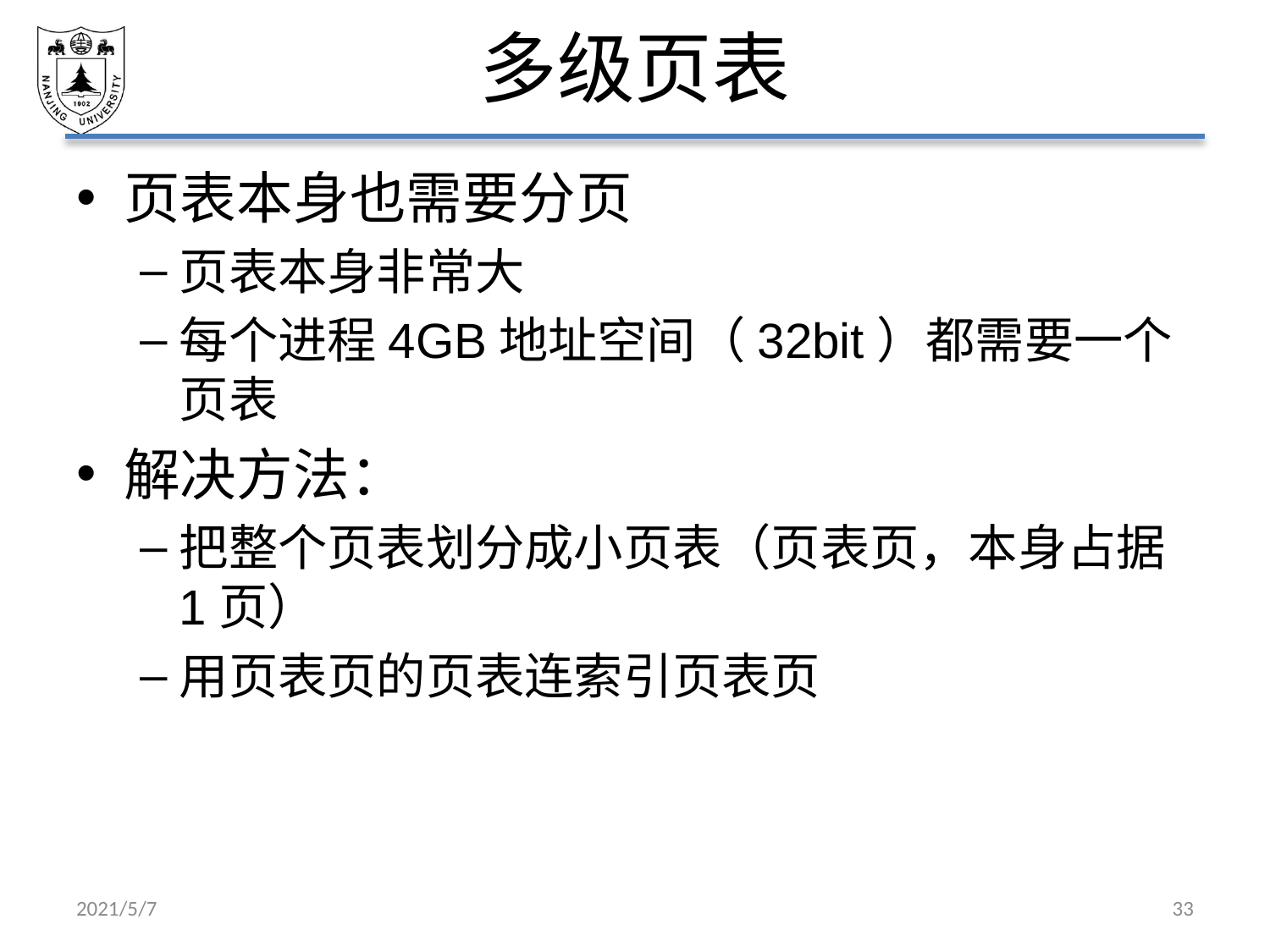

# 多级页表
页表本身也需要分页
页表本身非常大
每个进程4GB地址空间（32bit）都需要一个页表
解决方法：
把整个页表划分成小页表（页表页，本身占据1页）
用页表页的页表连索引页表页

2021/5/7
33